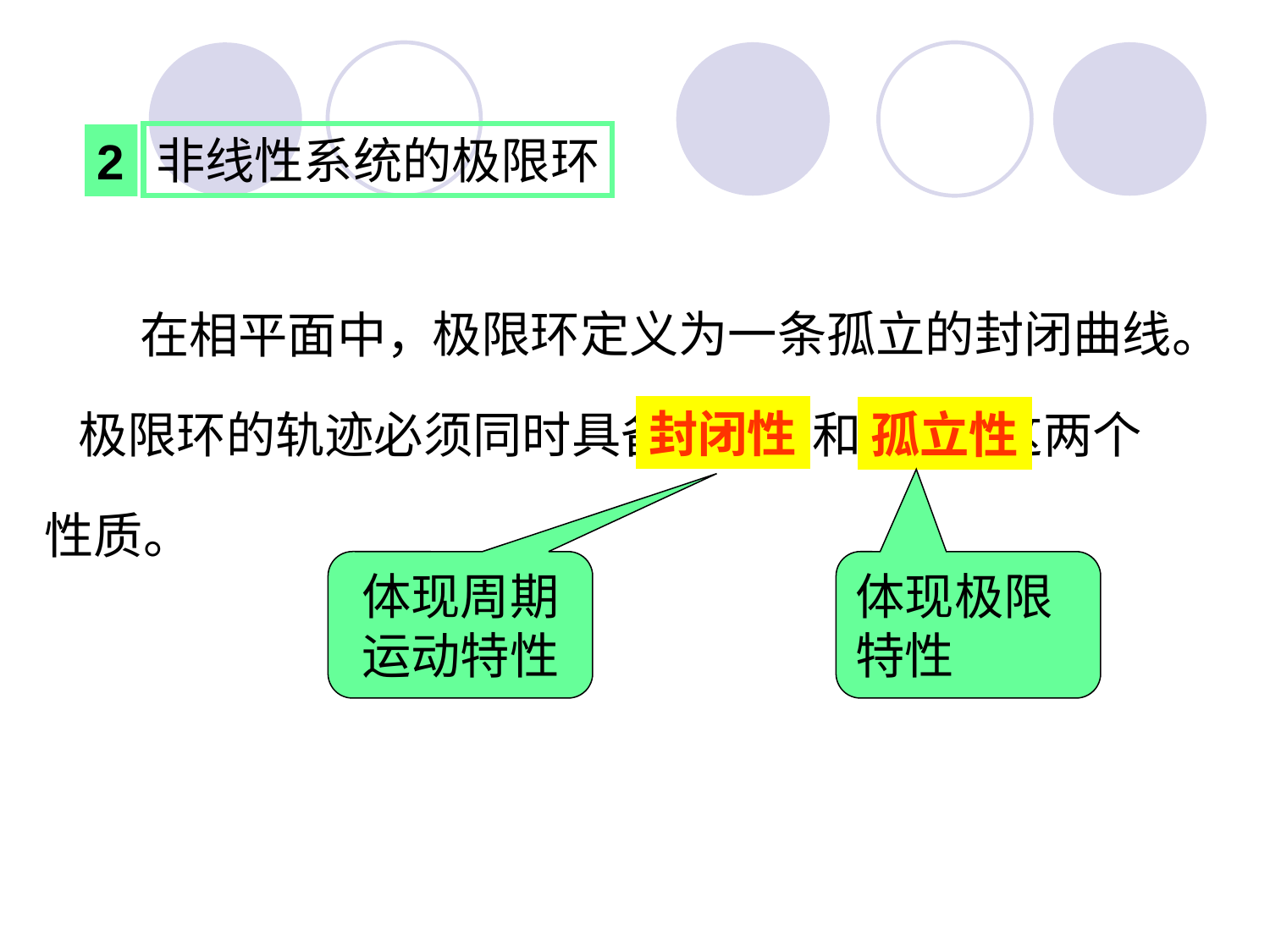

非线性系统的极限环
2
极限环定义为一条孤立的封闭曲线。
在相平面中，
封闭性
孤立性
极限环的轨迹必须同时具备             和            这两个
性质。
体现周期运动特性
体现极限特性
15